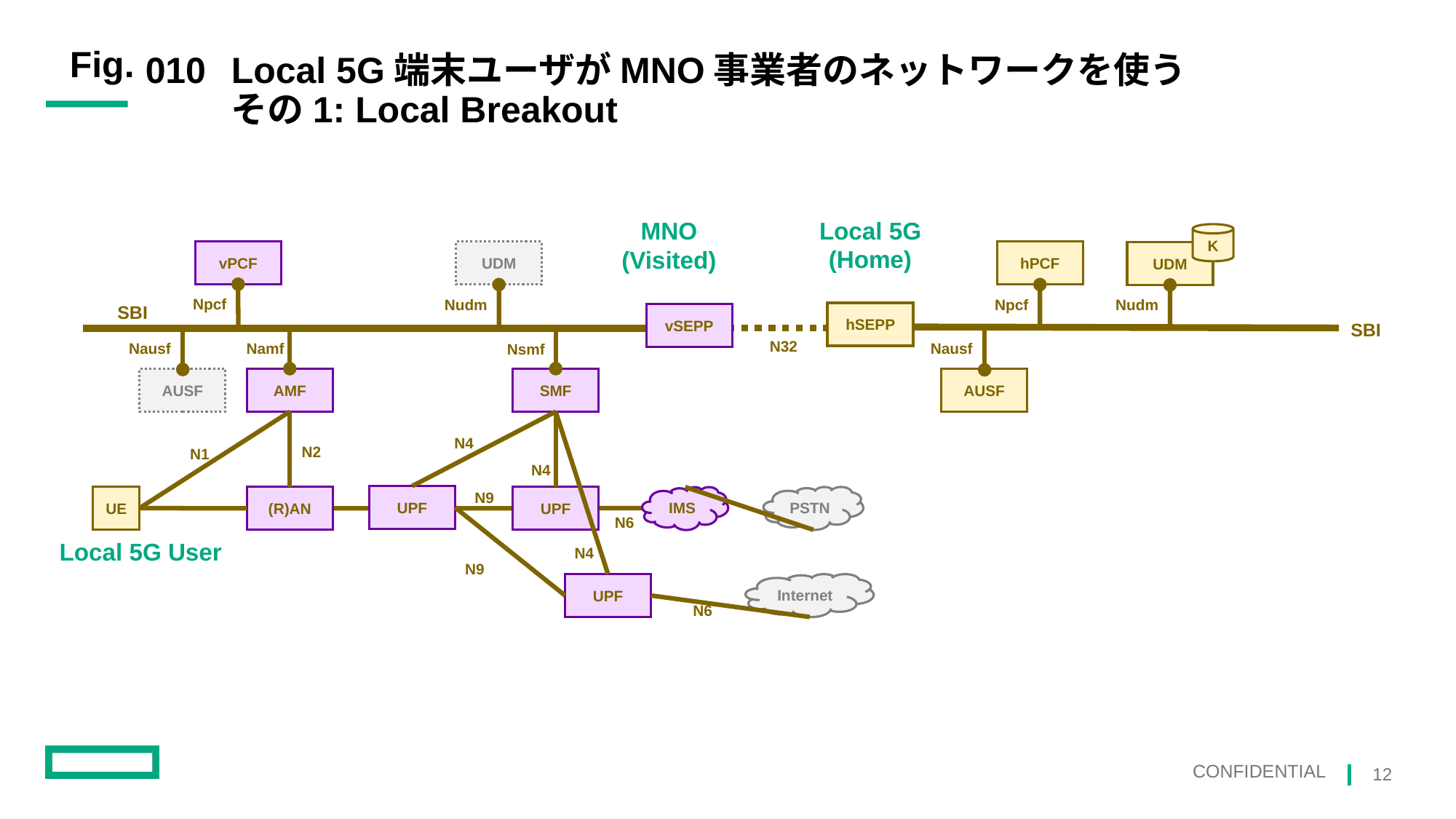

010
# Local 5G端末ユーザがMNO事業者のネットワークを使う その1: Local Breakout
Local 5G
(Home)
MNO
(Visited)
K
vPCF
UDM
hPCF
UDM
Npcf
Nudm
Npcf
Nudm
SBI
hSEPP
vSEPP
SBI
N32
Nausf
Namf
Nausf
Nsmf
AUSF
AMF
SMF
AUSF
N4
N2
N1
N4
N9
UPF
UE
UPF
(R)AN
PSTN
IMS
N6
Local 5G User
N4
N9
UPF
Internet
N6
12
Confidential